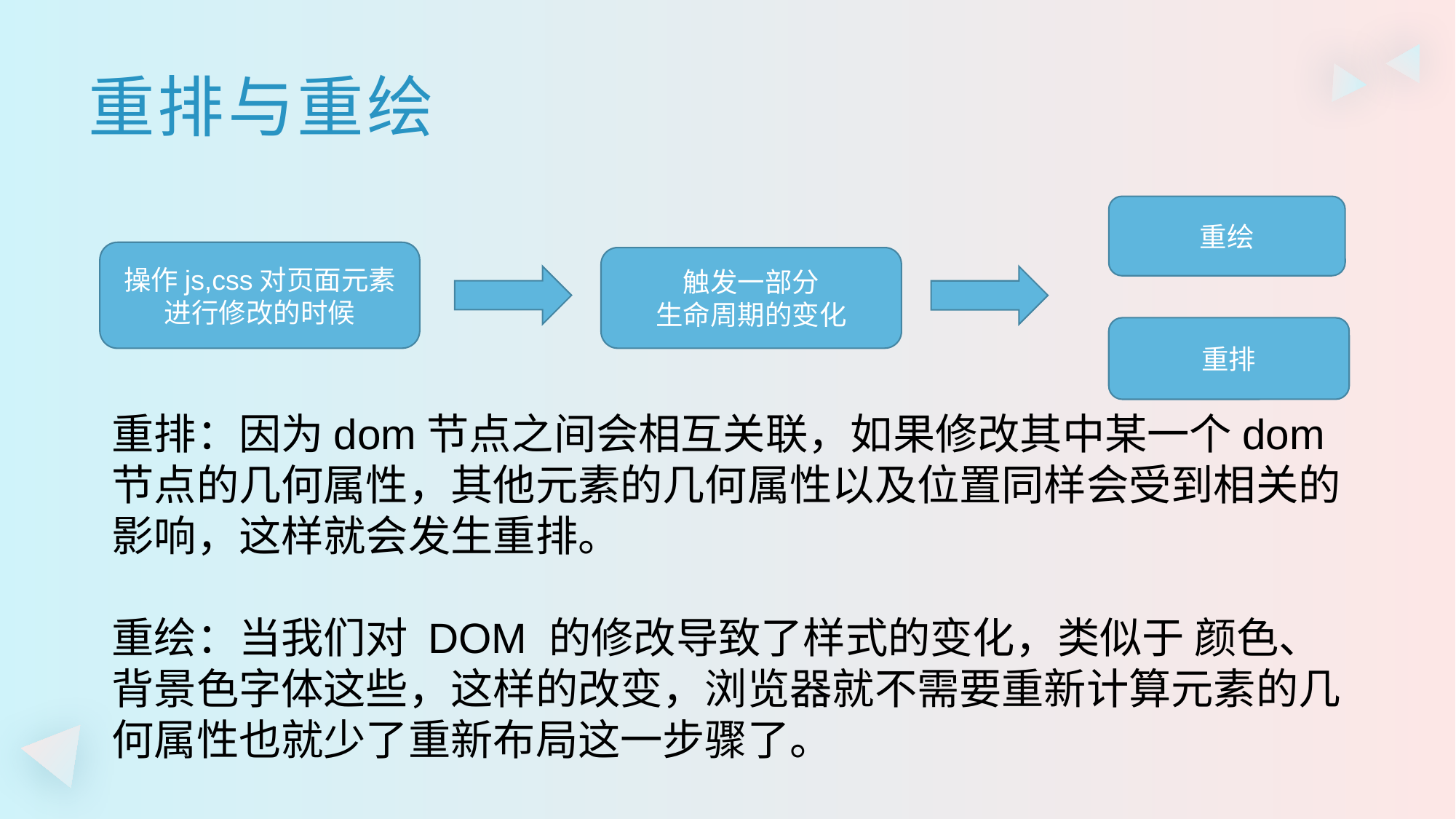

重排与重绘
重绘
操作js,css对页面元素
进行修改的时候
触发一部分
生命周期的变化

重排
重排：因为dom节点之间会相互关联，如果修改其中某一个dom节点的几何属性，其他元素的几何属性以及位置同样会受到相关的影响，这样就会发生重排。

重绘：当我们对 DOM 的修改导致了样式的变化，类似于 颜色、背景色字体这些，这样的改变，浏览器就不需要重新计算元素的几何属性也就少了重新布局这一步骤了。